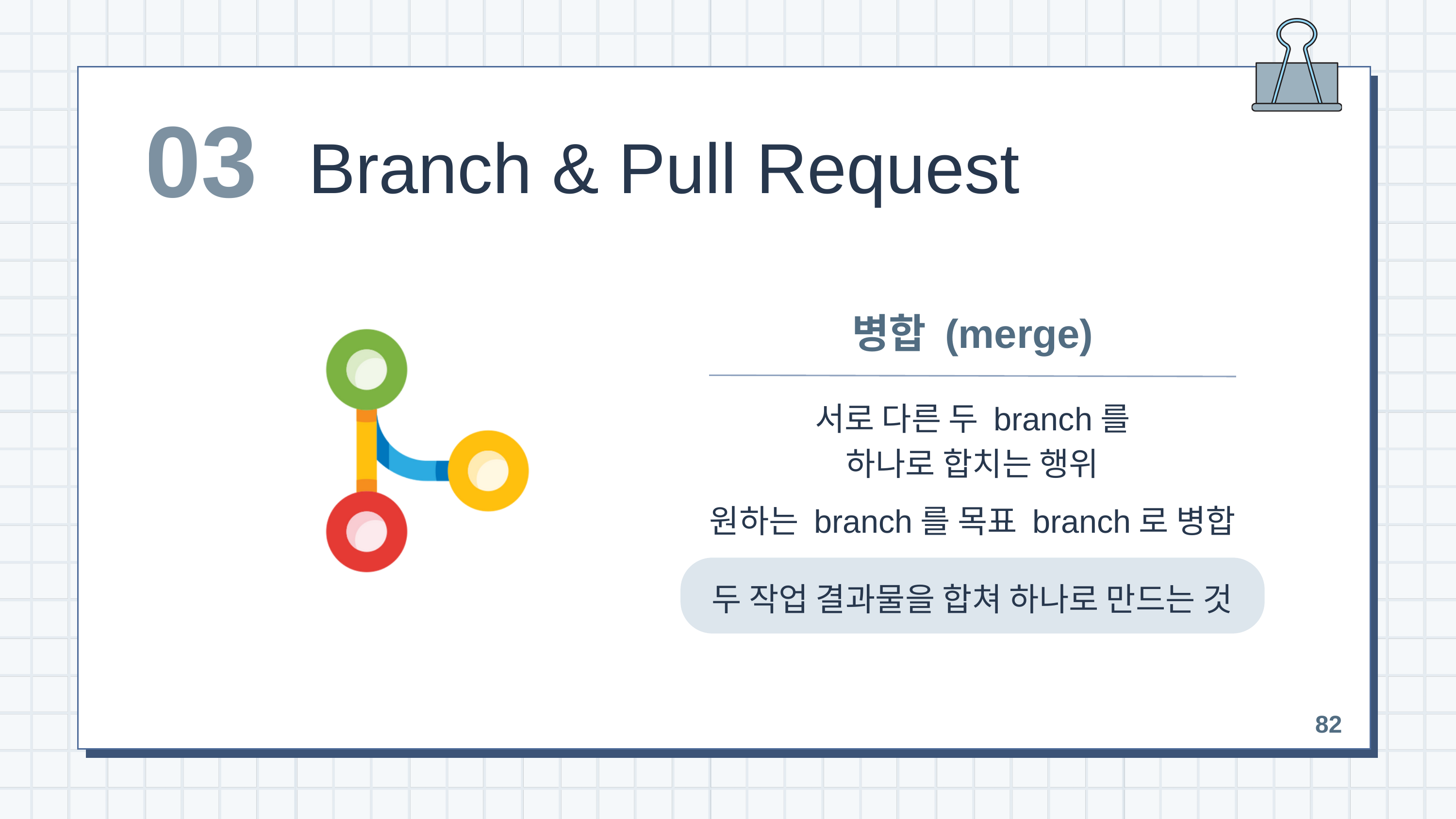

03
Branch & Pull Request

병합 (merge)

서로 다른 두 branch를
하나로 합치는 행위
원하는 branch를 목표 branch로 병합

두 작업 결과물을 합쳐 하나로 만드는 것
82